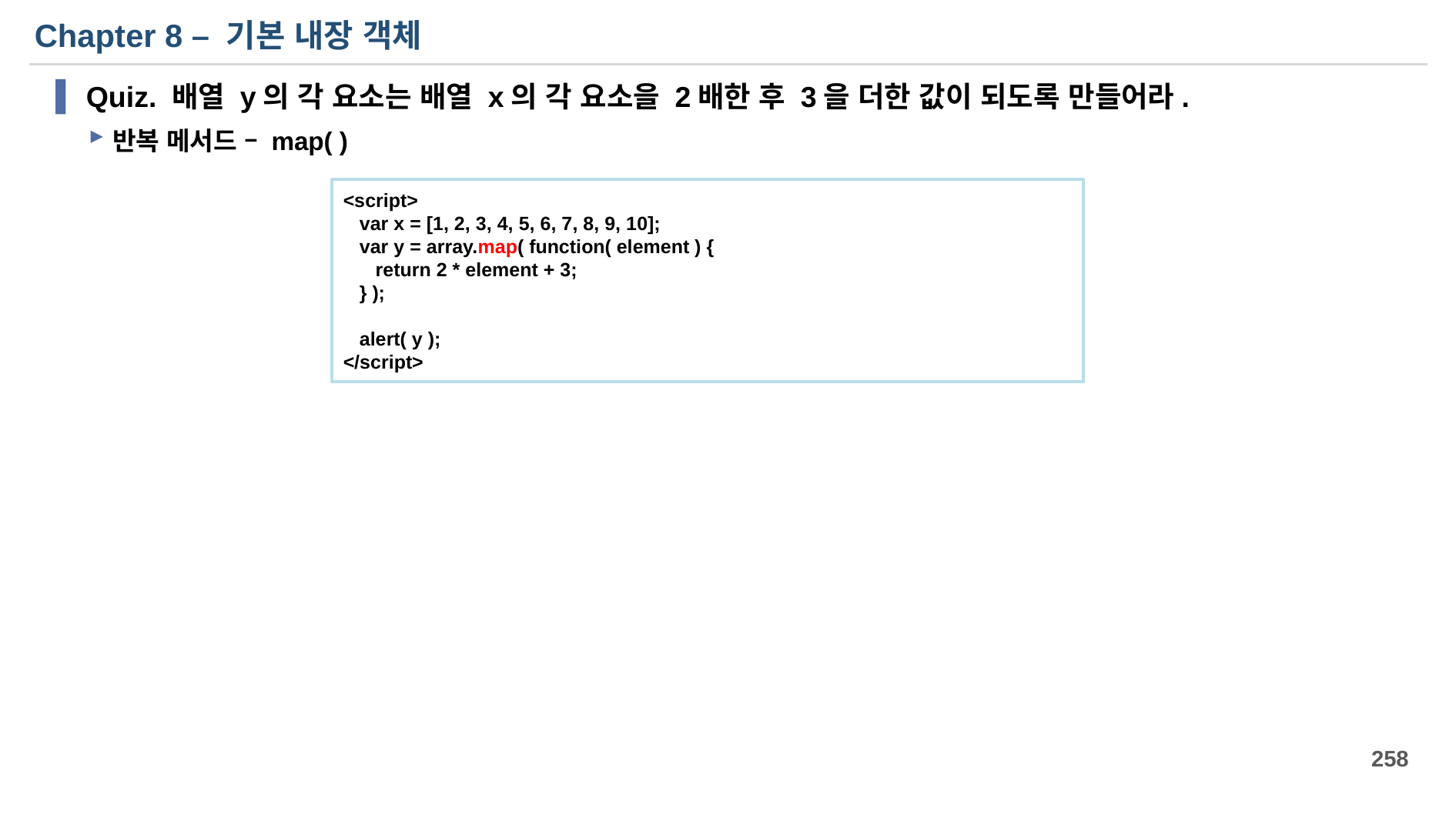

# Chapter 8 – 기본 내장 객체
Quiz. 배열 y의 각 요소는 배열 x의 각 요소을 2배한 후 3을 더한 값이 되도록 만들어라.
반복 메서드 – map( )

<script>
   var x = [1, 2, 3, 4, 5, 6, 7, 8, 9, 10];
   var y = array.map( function( element ) {
      return 2 * element + 3;
   } );

   alert( y );
</script>
258